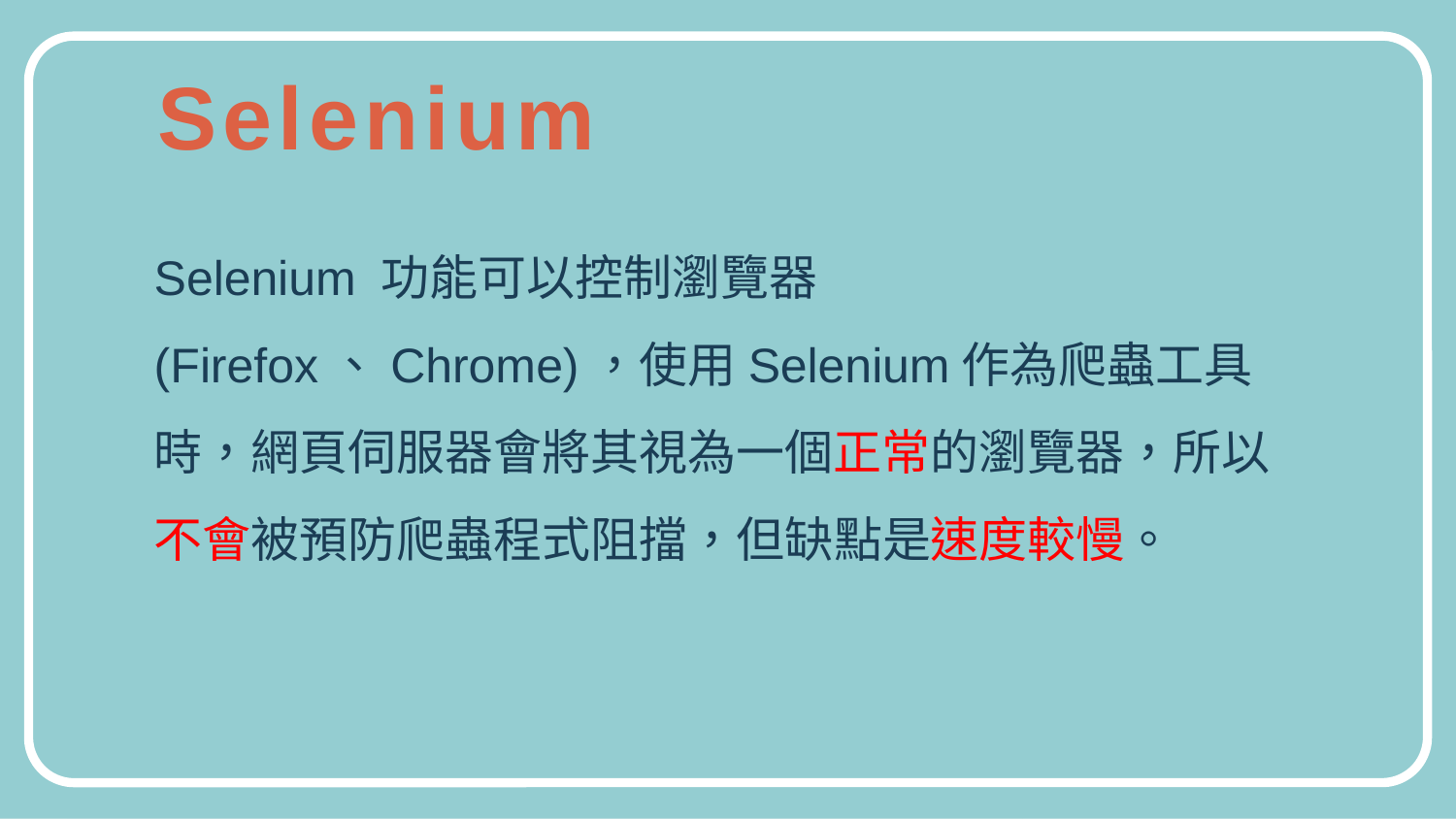

Selenium
Selenium 功能可以控制瀏覽器(Firefox、Chrome)，使用Selenium作為爬蟲工具時，網頁伺服器會將其視為一個正常的瀏覽器，所以不會被預防爬蟲程式阻擋，但缺點是速度較慢。